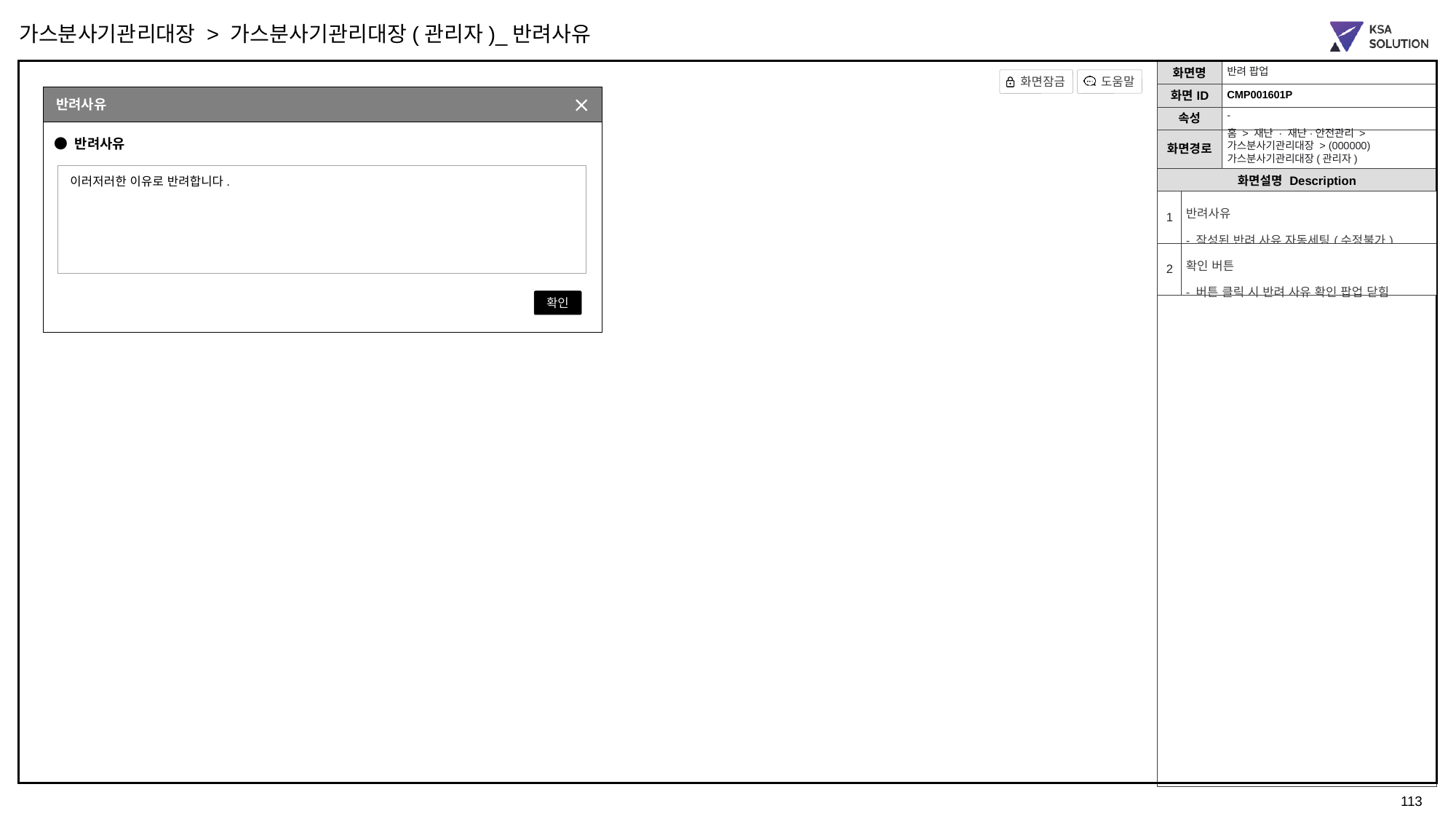

가스분사기관리대장 > 가스분사기관리대장(관리자)_반려사유
반려 팝업
CMP001601P

반려사유

부점조회 팝업(팀 포함)
-
홈 > 재난 · 재난·안전관리 > 가스분사기관리대장 > (000000) 가스분사기관리대장(관리자)
● 반려사유
이러저러한 이유로 반려합니다.
| 1 | 반려사유 - 작성된 반려 사유 자동세팅(수정불가) |
| --- | --- |
| 2 | 확인 버튼 - 버튼 클릭 시 반려 사유 확인 팝업 닫힘 |
확인